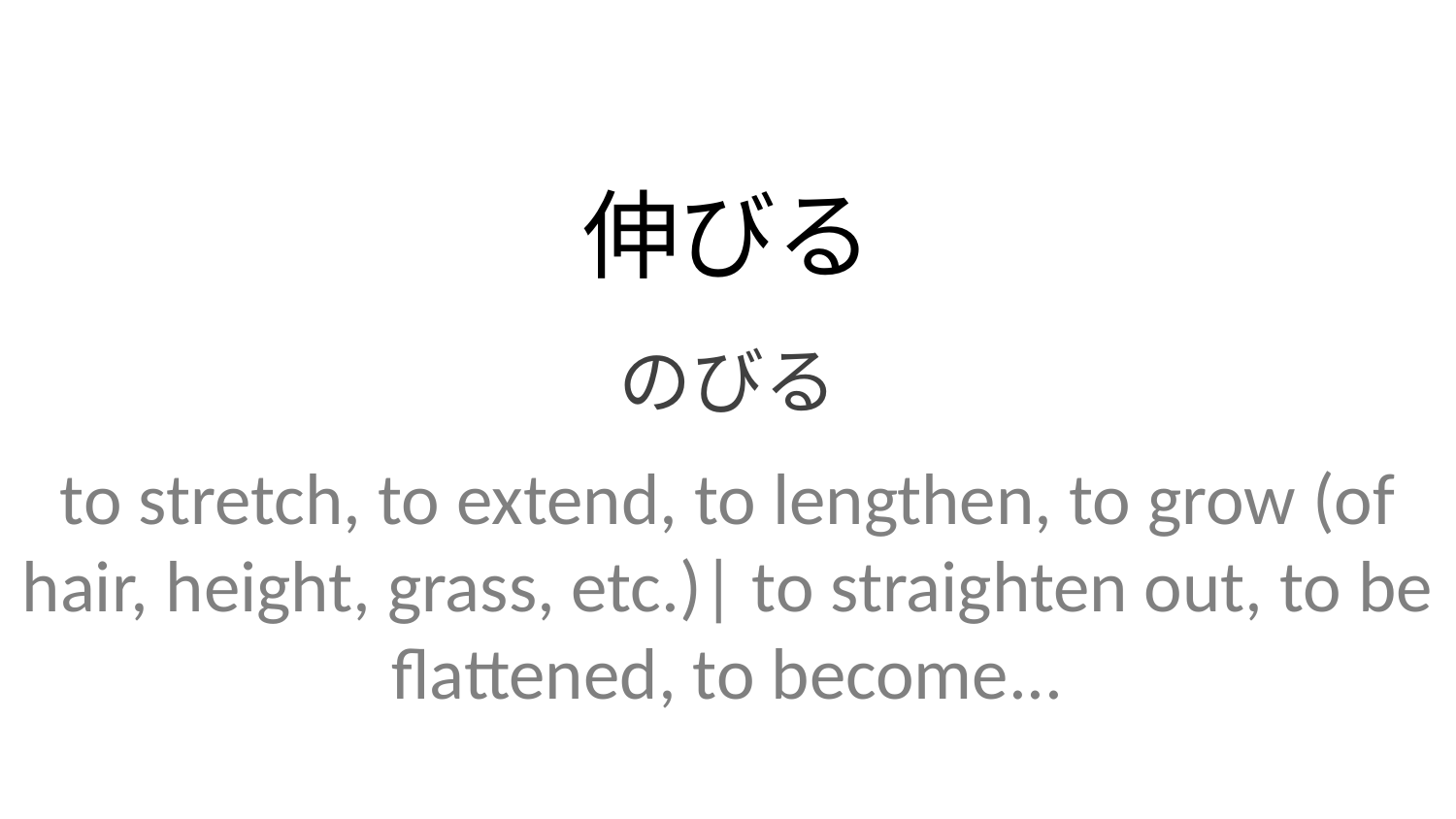

伸びる

のびる
to stretch, to extend, to lengthen, to grow (of hair, height, grass, etc.)| to straighten out, to be flattened, to become...